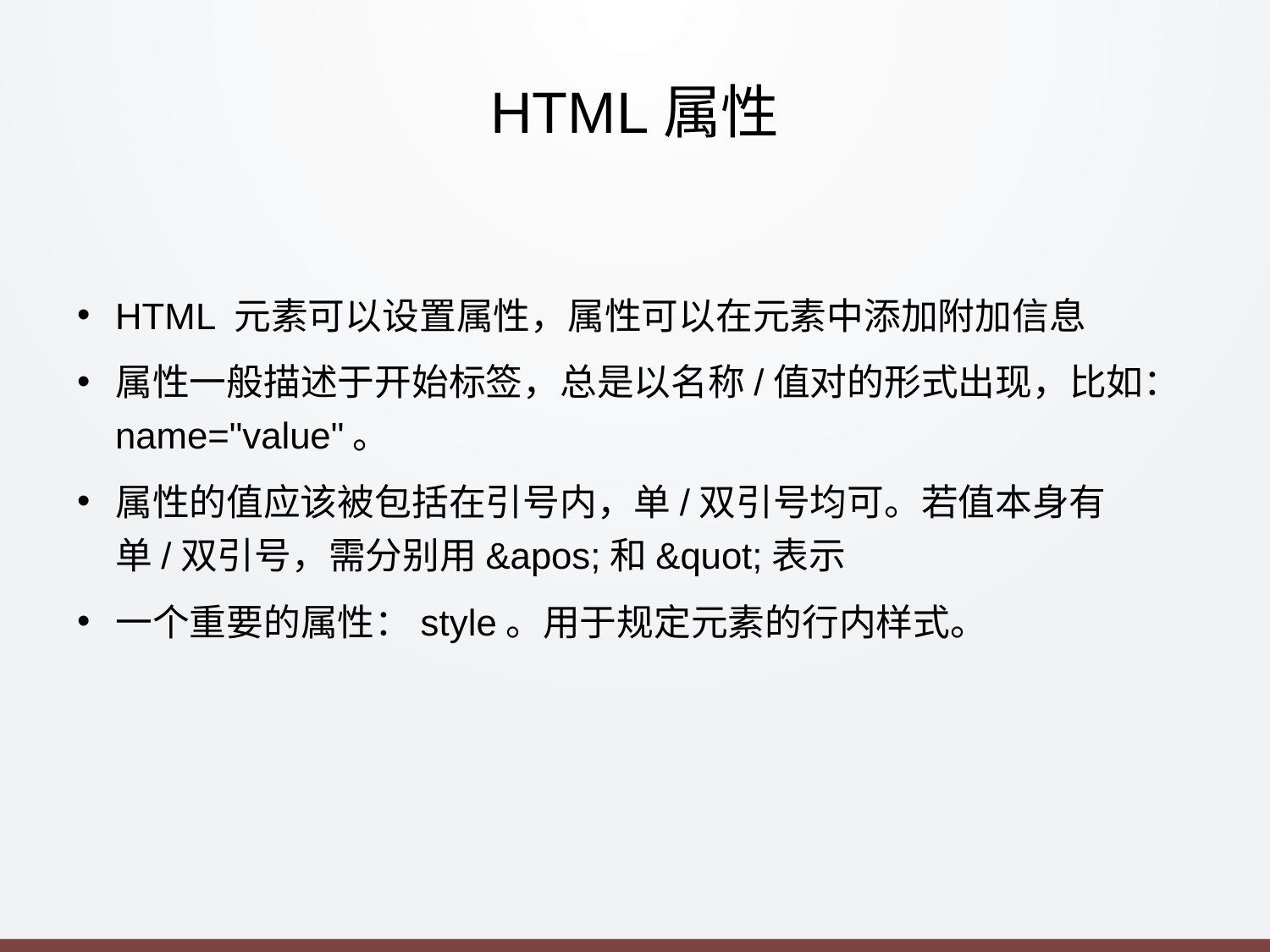

# HTML属性

HTML 元素可以设置属性，属性可以在元素中添加附加信息
属性一般描述于开始标签，总是以名称/值对的形式出现，比如：name="value"。
属性的值应该被包括在引号内，单/双引号均可。若值本身有单/双引号，需分别用&apos;和&quot;表示
一个重要的属性：style。用于规定元素的行内样式。